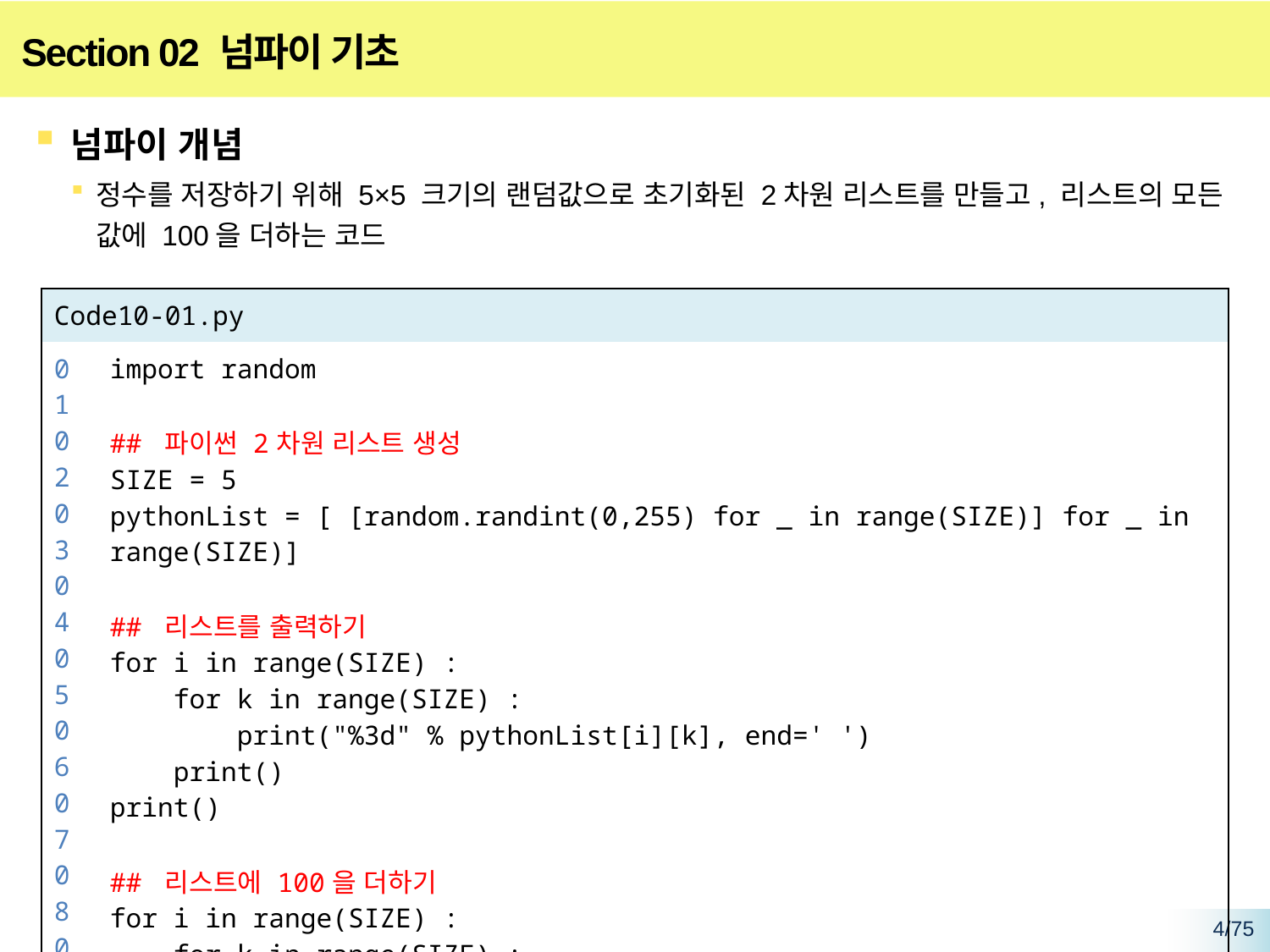

# Section 02 넘파이 기초
넘파이 개념
정수를 저장하기 위해 5×5 크기의 랜덤값으로 초기화된 2차원 리스트를 만들고, 리스트의 모든 값에 100을 더하는 코드
| Code10-01.py |  |
| --- | --- |
| 01 02 03 04 05 06 07 08 09 10 11 12 13 14 15 16 17 | import random ## 파이썬 2차원 리스트 생성 SIZE = 5 pythonList = [ [random.randint(0,255) for \_ in range(SIZE)] for \_ in range(SIZE)] ## 리스트를 출력하기 for i in range(SIZE) : for k in range(SIZE) : print("%3d" % pythonList[i][k], end=' ') print() print() ## 리스트에 100을 더하기 for i in range(SIZE) : for k in range(SIZE) : pythonList[i][k] += 100 |